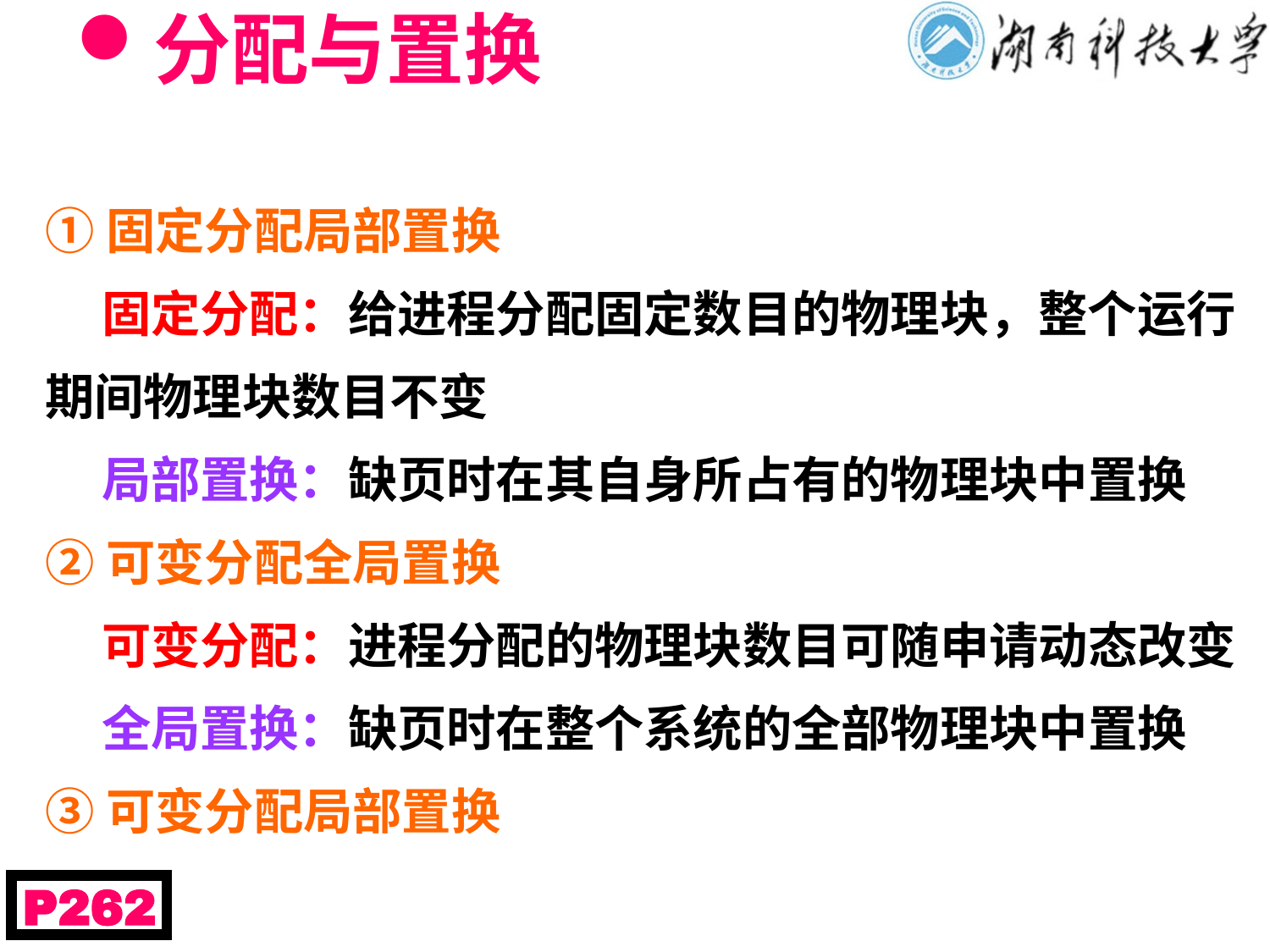

# 分配与置换
①固定分配局部置换
    固定分配：给进程分配固定数目的物理块，整个运行期间物理块数目不变
    局部置换：缺页时在其自身所占有的物理块中置换
②可变分配全局置换
    可变分配：进程分配的物理块数目可随申请动态改变
    全局置换：缺页时在整个系统的全部物理块中置换
③可变分配局部置换
P262